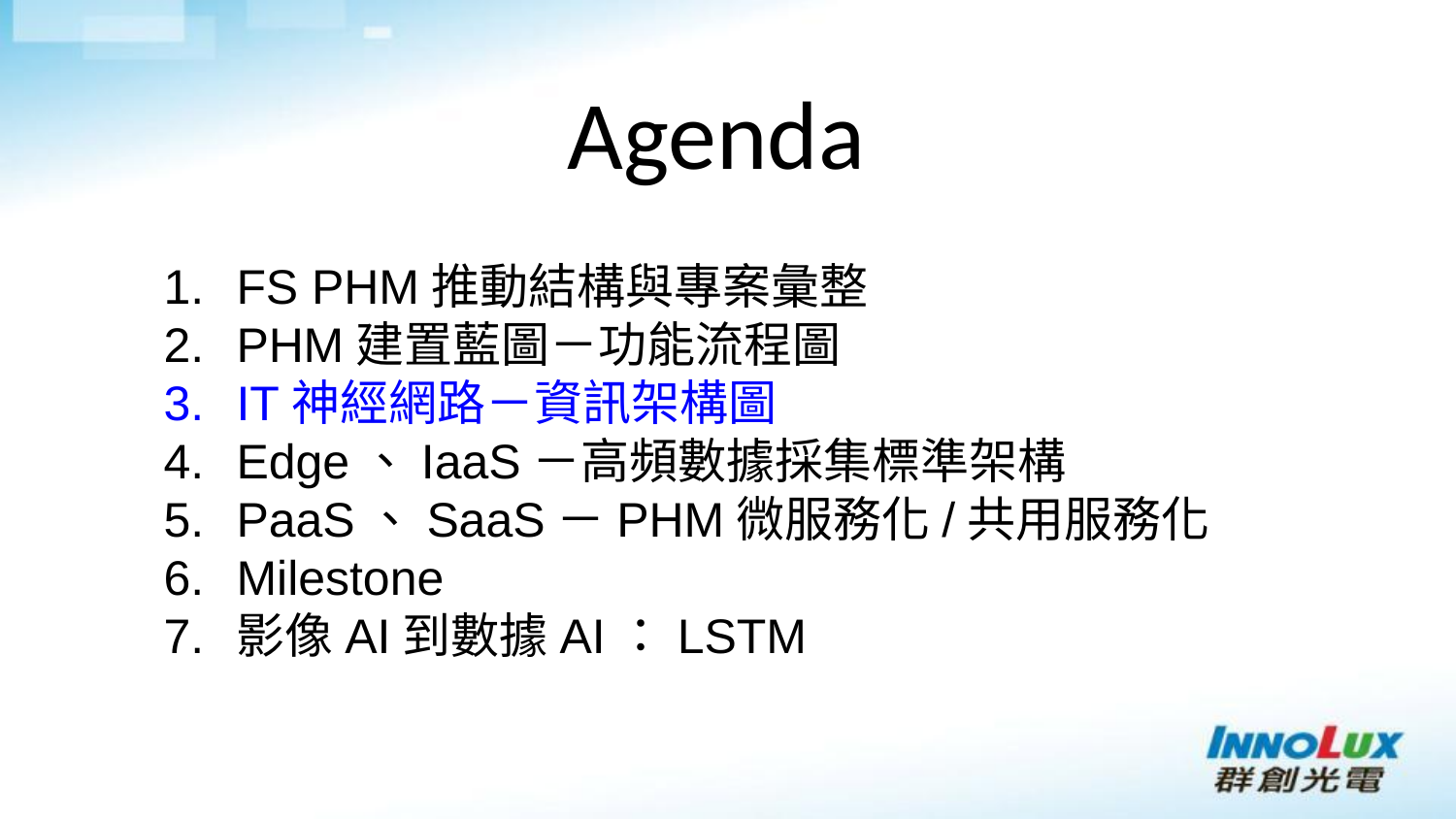

Agenda
FS PHM推動結構與專案彙整
PHM建置藍圖－功能流程圖
IT神經網路－資訊架構圖
Edge、IaaS－高頻數據採集標準架構
PaaS、SaaS－PHM微服務化/共用服務化
Milestone
影像AI到數據AI：LSTM